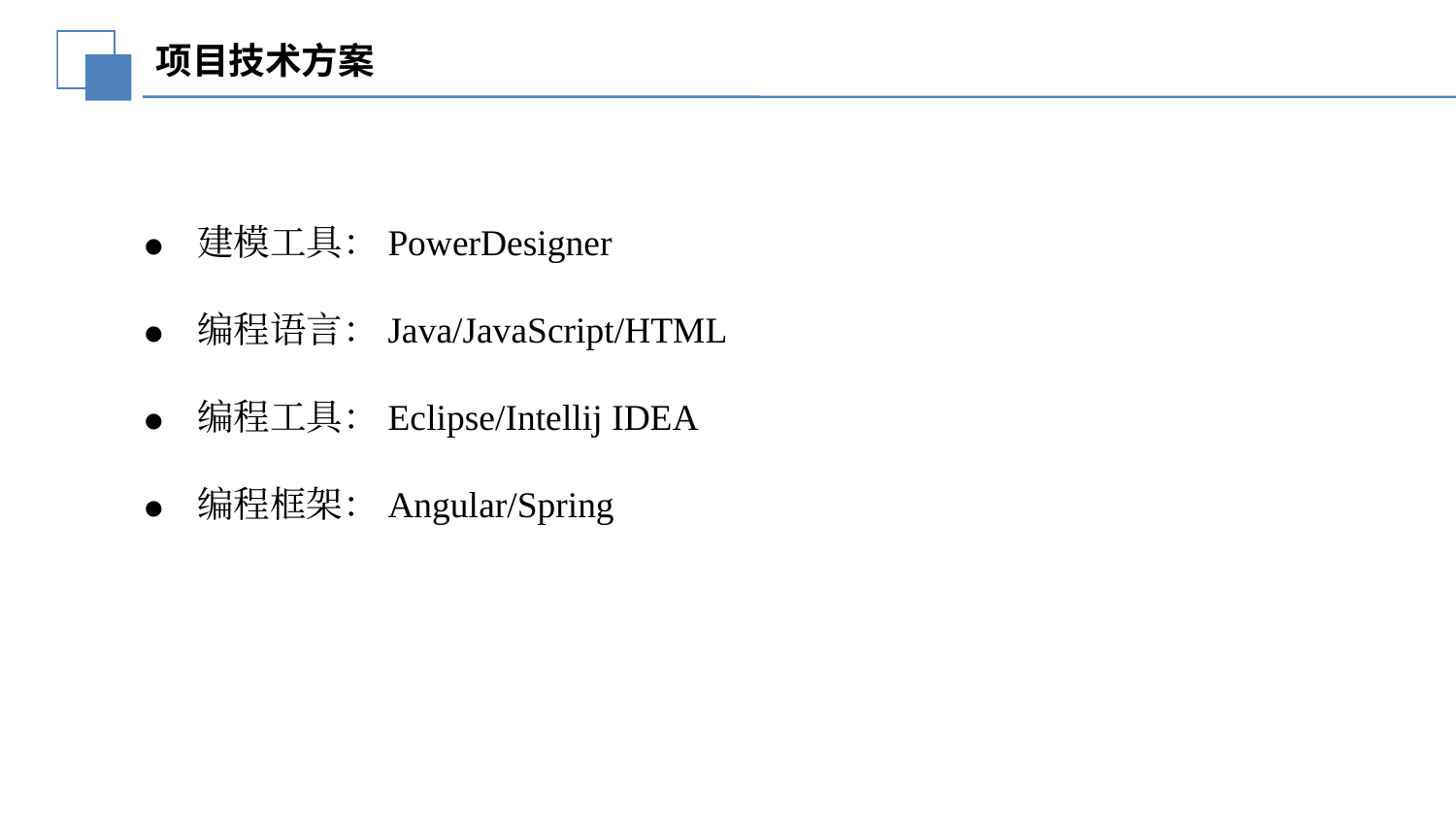

延迟符
项目技术方案
建模工具：PowerDesigner
编程语言：Java/JavaScript/HTML
编程工具：Eclipse/Intellij IDEA
编程框架：Angular/Spring